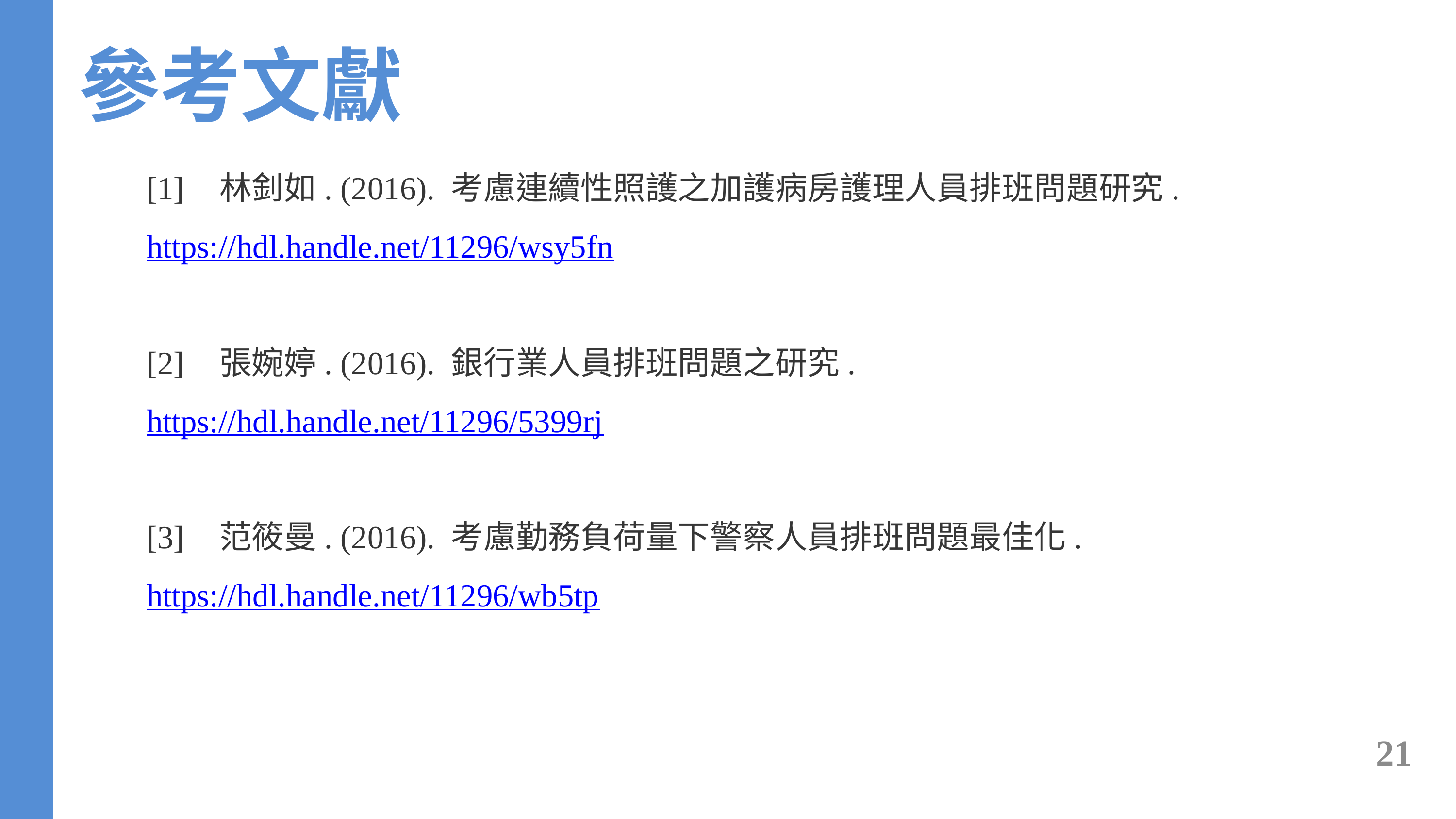

參考文獻
[1]	林釗如. (2016). 考慮連續性照護之加護病房護理人員排班問題研究. https://hdl.handle.net/11296/wsy5fn

[2]	張婉婷. (2016). 銀行業人員排班問題之研究.
https://hdl.handle.net/11296/5399rj

[3]	范筱曼. (2016). 考慮勤務負荷量下警察人員排班問題最佳化. https://hdl.handle.net/11296/wb5tp

21